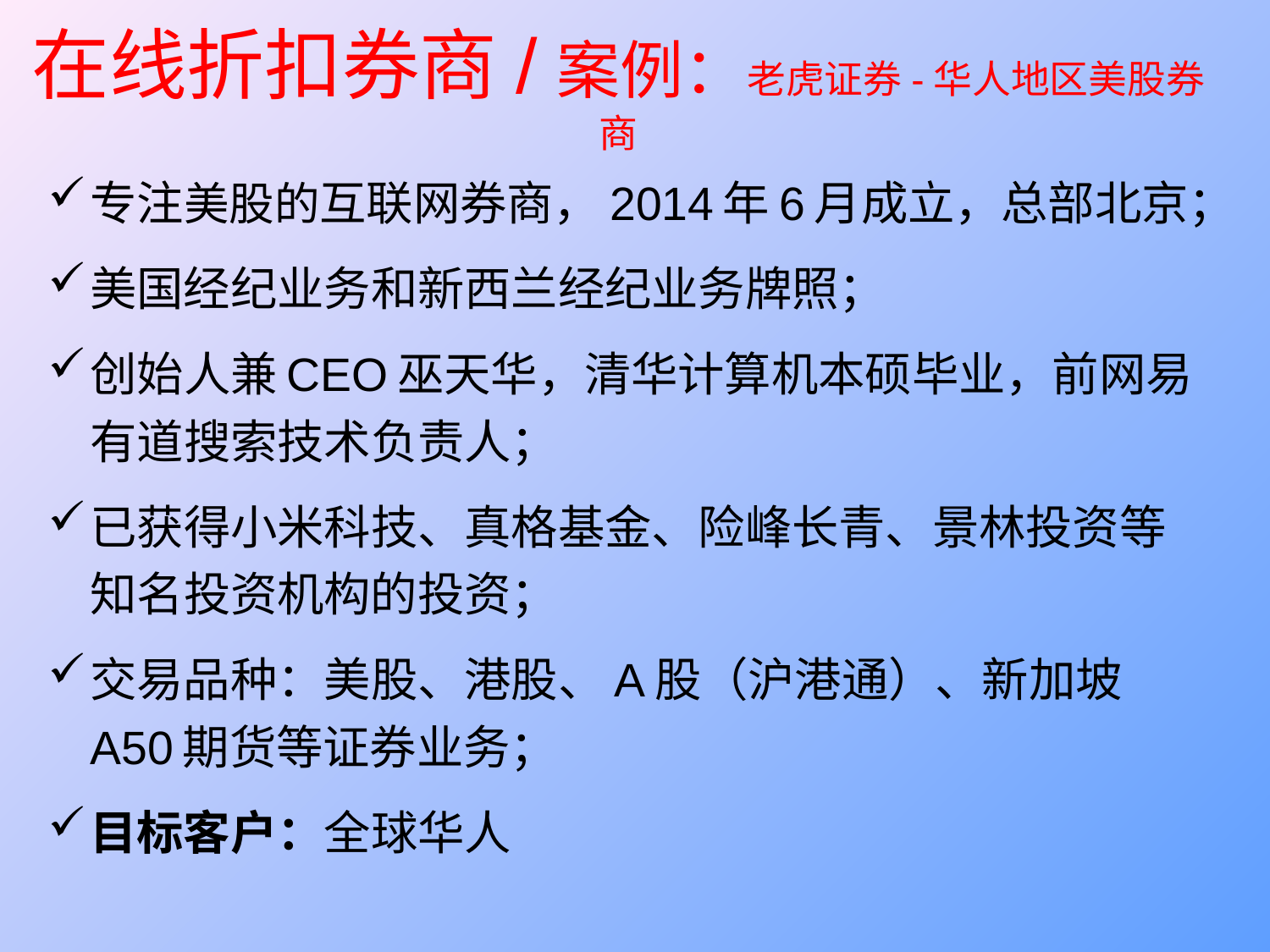

# 在线折扣券商/案例：老虎证券-华人地区美股券商
专注美股的互联网券商，2014年6月成立，总部北京；
美国经纪业务和新西兰经纪业务牌照；
创始人兼CEO巫天华，清华计算机本硕毕业，前网易有道搜索技术负责人；
已获得小米科技、真格基金、险峰长青、景林投资等知名投资机构的投资；
交易品种：美股、港股、A股（沪港通）、新加坡A50期货等证券业务；
目标客户：全球华人